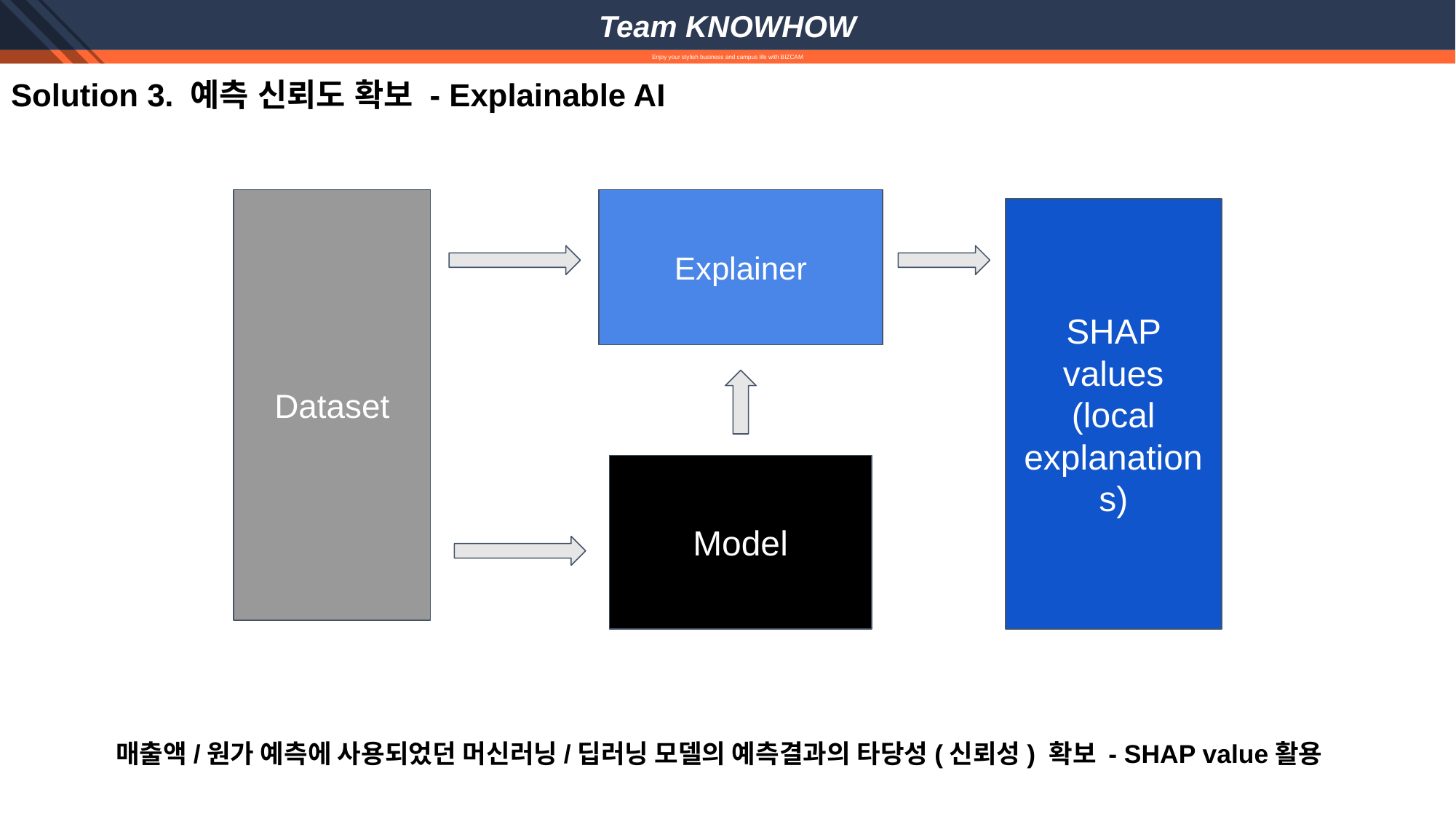

Team KNOWHOW

Enjoy your stylish business and campus life with BIZCAM
Solution 3. 예측 신뢰도 확보 - Explainable AI

Dataset
Explainer
SHAP values (local explanations)

Model

매출액/원가 예측에 사용되었던 머신러닝/딥러닝 모델의 예측결과의 타당성(신뢰성) 확보 - SHAP value활용